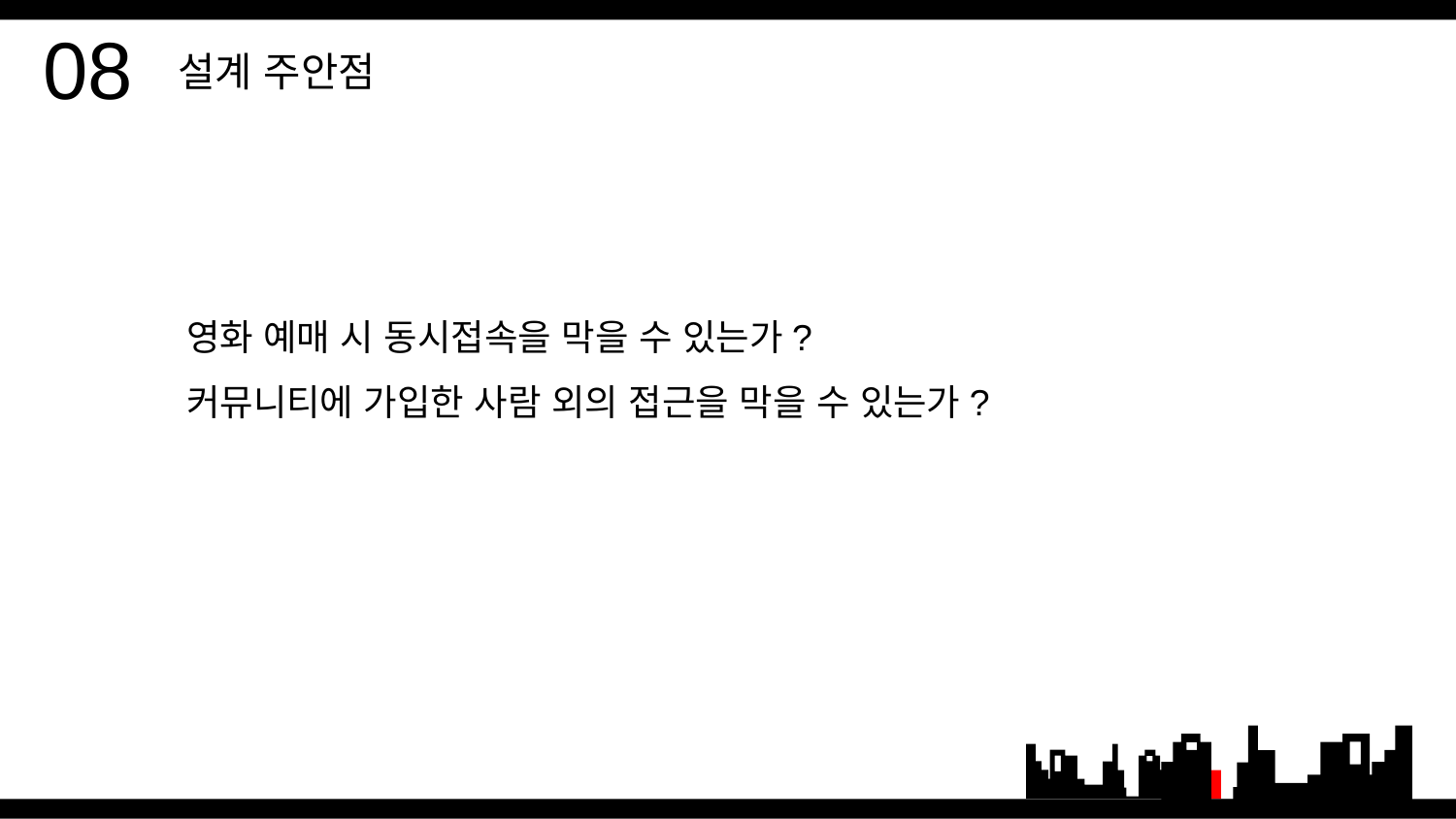

08
   설계 주안점
영화 예매 시 동시접속을 막을 수 있는가?
커뮤니티에 가입한 사람 외의 접근을 막을 수 있는가?